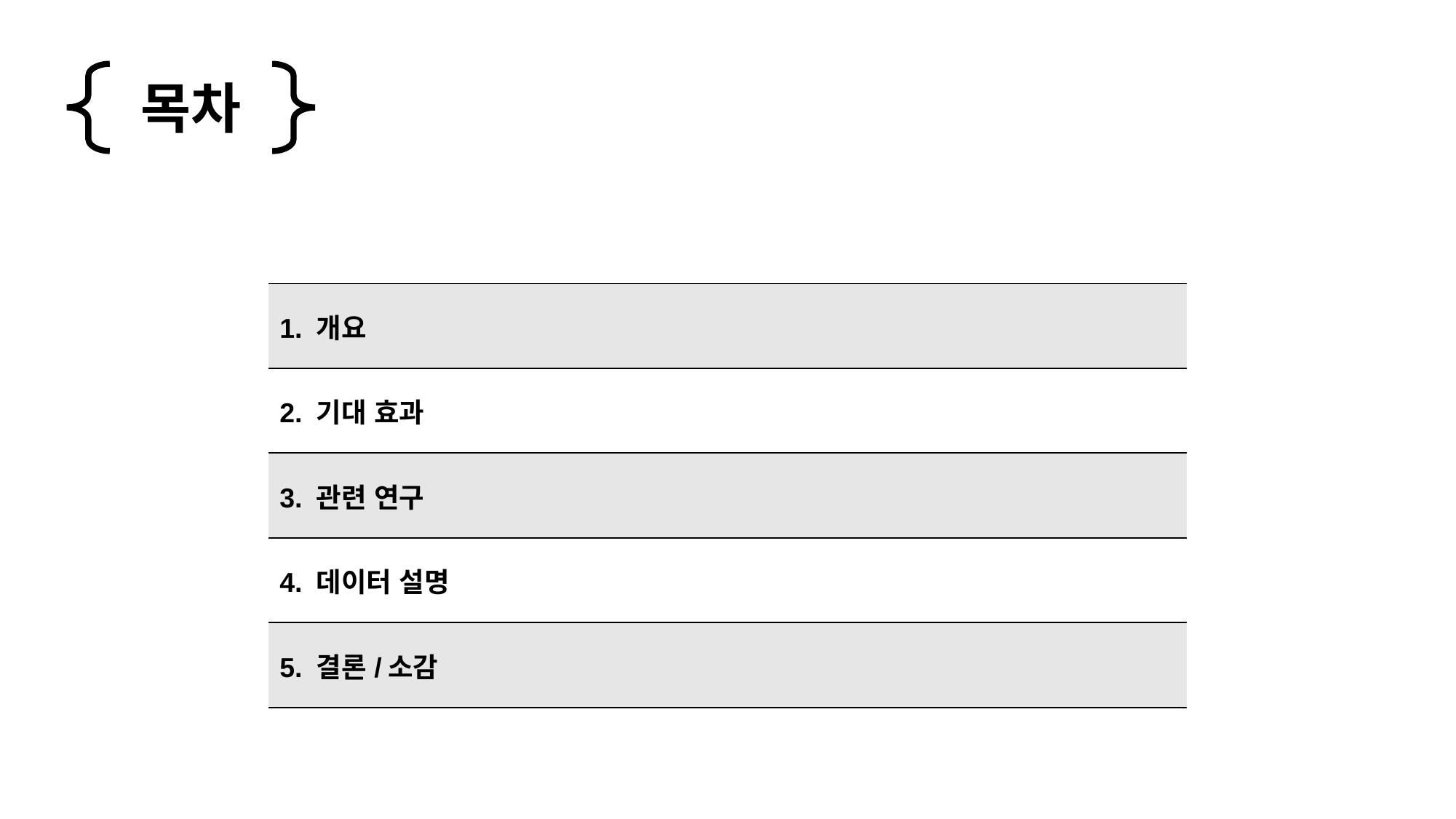

목차
| 1. 개요 |
| --- |
| 2. 기대 효과 |
| 3. 관련 연구 |
| 4. 데이터 설명 |
| 5. 결론/소감 |